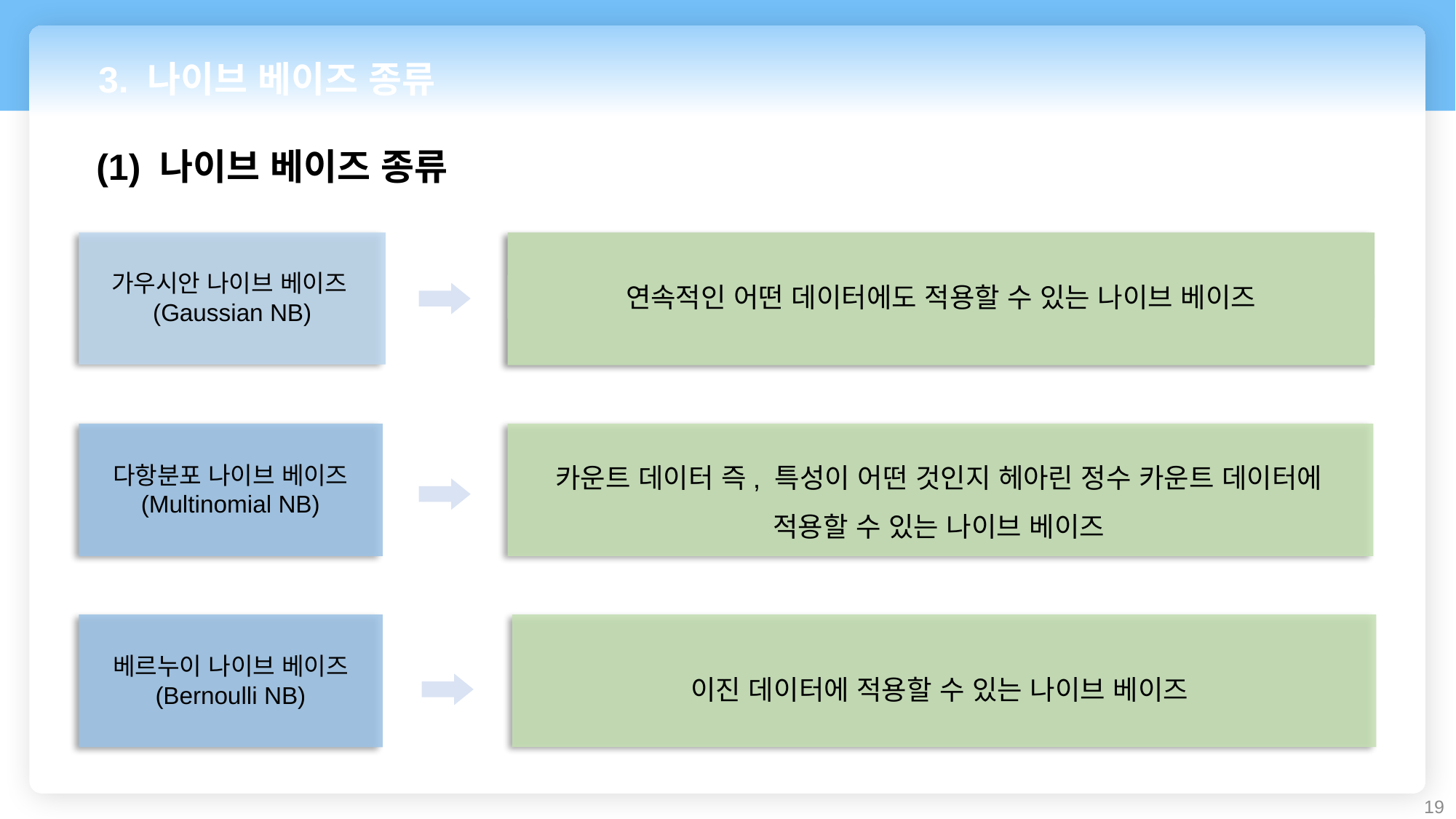

3. 나이브 베이즈 종류
(1) 나이브 베이즈 종류

가우시안 나이브 베이즈(Gaussian NB)

연속적인 어떤 데이터에도 적용할 수 있는 나이브 베이즈

다항분포 나이브 베이즈
(Multinomial NB)

카운트 데이터 즉, 특성이 어떤 것인지 헤아린 정수 카운트 데이터에
적용할 수 있는 나이브 베이즈

이진 데이터에 적용할 수 있는 나이브 베이즈

베르누이 나이브 베이즈
(Bernoulli NB)

19